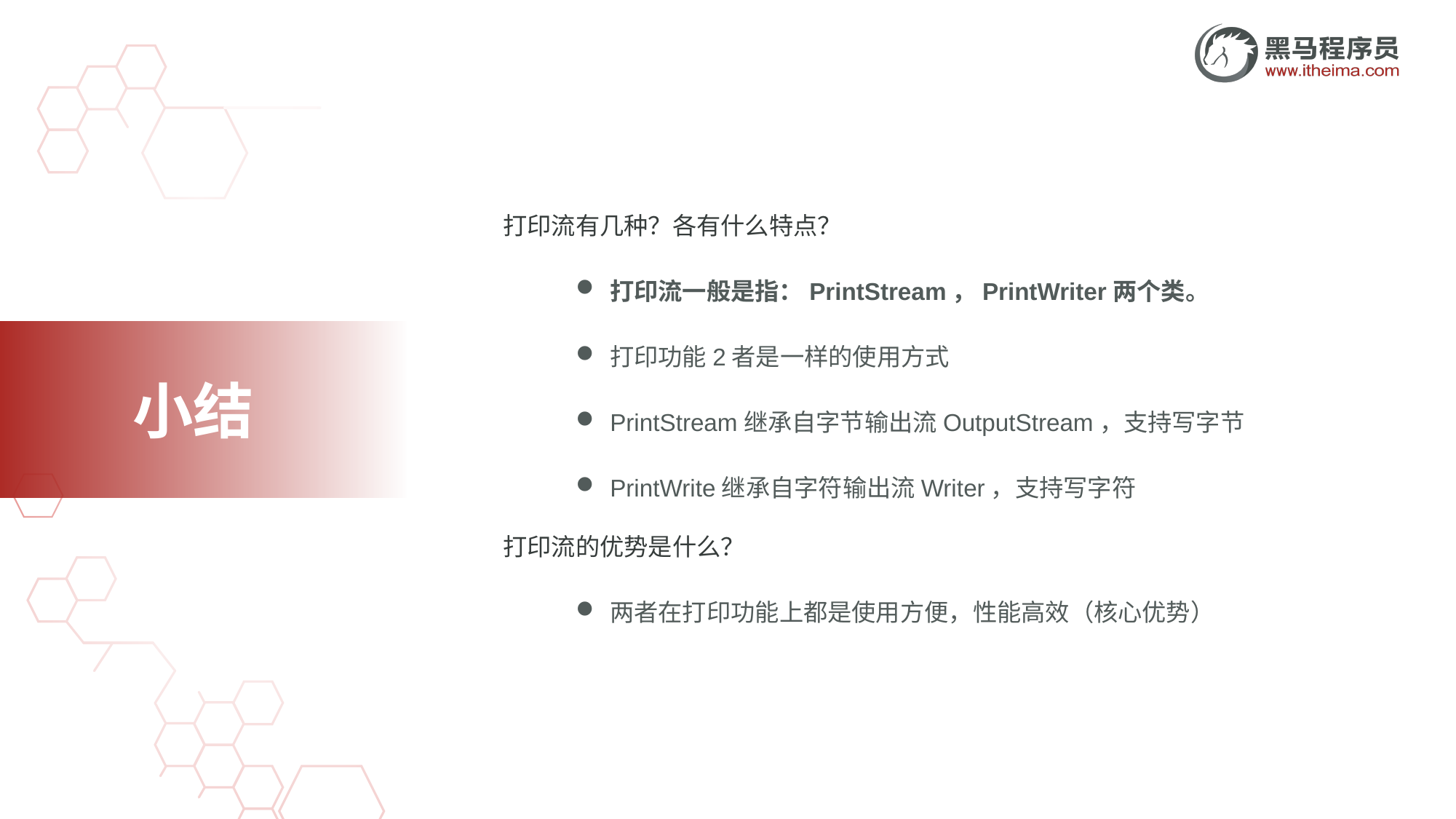

打印流有几种？各有什么特点？
打印流一般是指：PrintStream，PrintWriter两个类。
打印功能2者是一样的使用方式
PrintStream继承自字节输出流OutputStream，支持写字节
PrintWrite继承自字符输出流Writer，支持写字符
打印流的优势是什么？
两者在打印功能上都是使用方便，性能高效（核心优势）